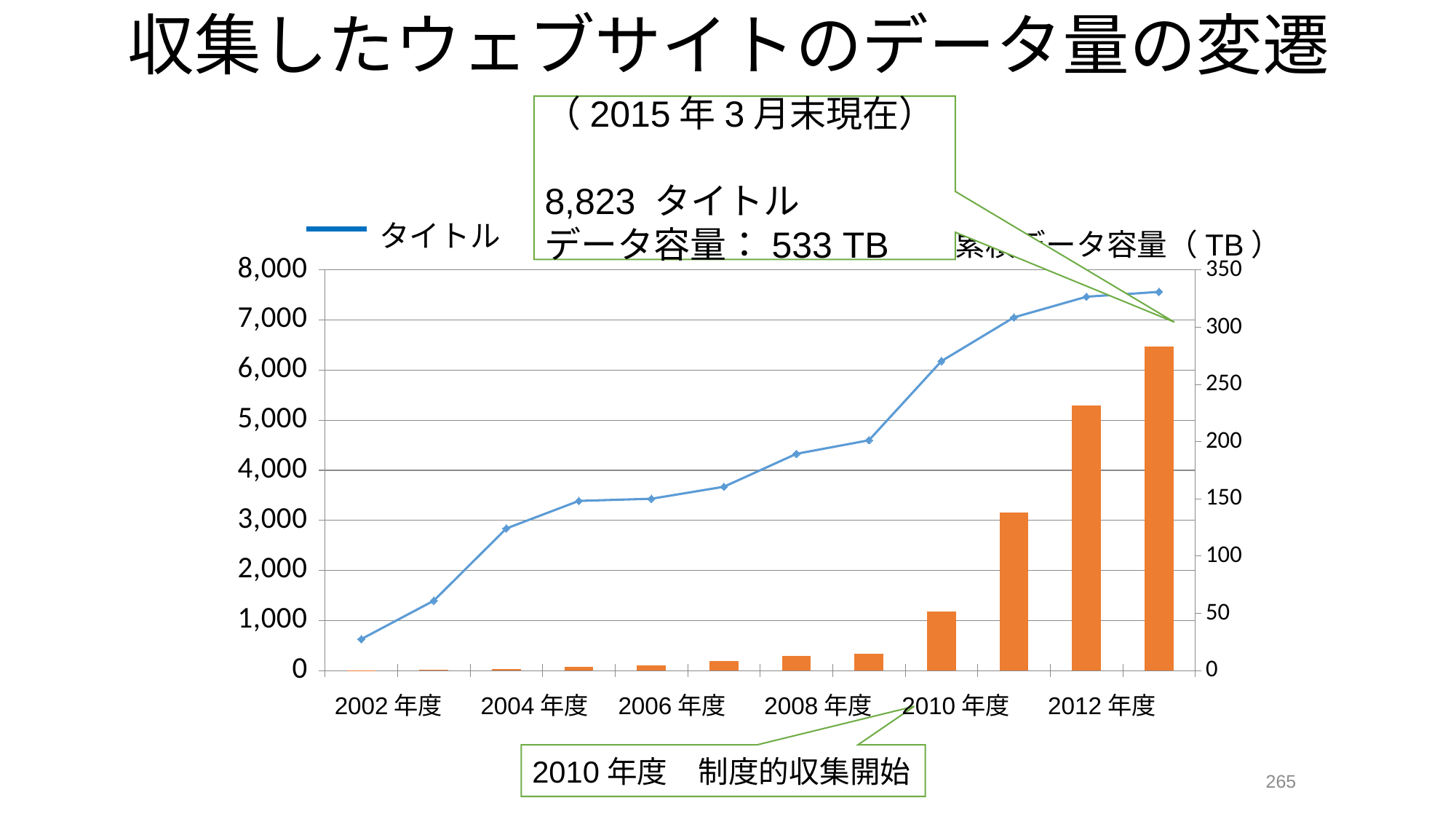

# 収集したウェブサイトのデータ量の変遷
（2015年3月末現在）
8,823 タイトル
データ容量：533 TB

タイトル
累積データ容量（TB）

### Chart

| Category | 累積データ総容量 | タイトル |
|---|---|---|
| 2002年度 | 0.03200000000000031 | 628.0 |
| 2003年度 | 0.46 | 1396.0 |
| 2004年度 | 1.6300000000000001 | 2838.0 |
| 2005年度 | 3.1077172988580255 | 3388.0 |
| 2006年度 | 4.3109999999999955 | 3431.0 |
| 2007年度 | 8.033999999999999 | 3671.0 |
| 2008年度 | 12.556000000000004 | 4328.0 |
| 2009年度 | 14.742999999999999 | 4599.0 |
| 2010年度 | 51.69592000967101 | 6181.0 |
| 2011年度 | 138.20873124114985 | 7053.0 |
| 2012年度 | 231.499716010806 | 7466.0 |
| 2013年10月 | 283.01240879068564 | 7562.0 |
2002年度
2004年度
2006年度
2008年度
2010年度
2012年度
2010年度　制度的収集開始
265